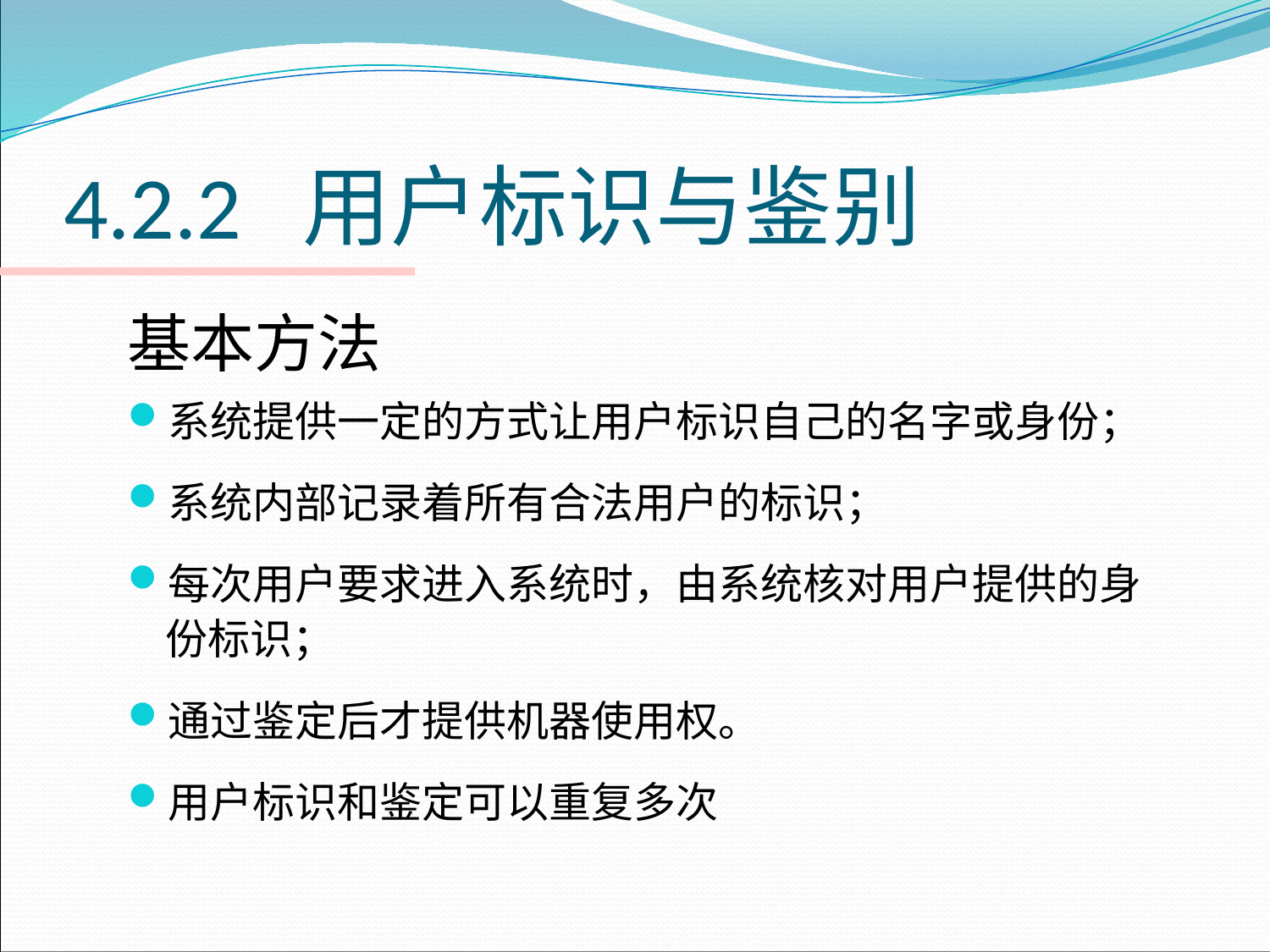

# 4.2.2  用户标识与鉴别
基本方法
系统提供一定的方式让用户标识自己的名字或身份；
系统内部记录着所有合法用户的标识；
每次用户要求进入系统时，由系统核对用户提供的身份标识；
通过鉴定后才提供机器使用权。
用户标识和鉴定可以重复多次

437